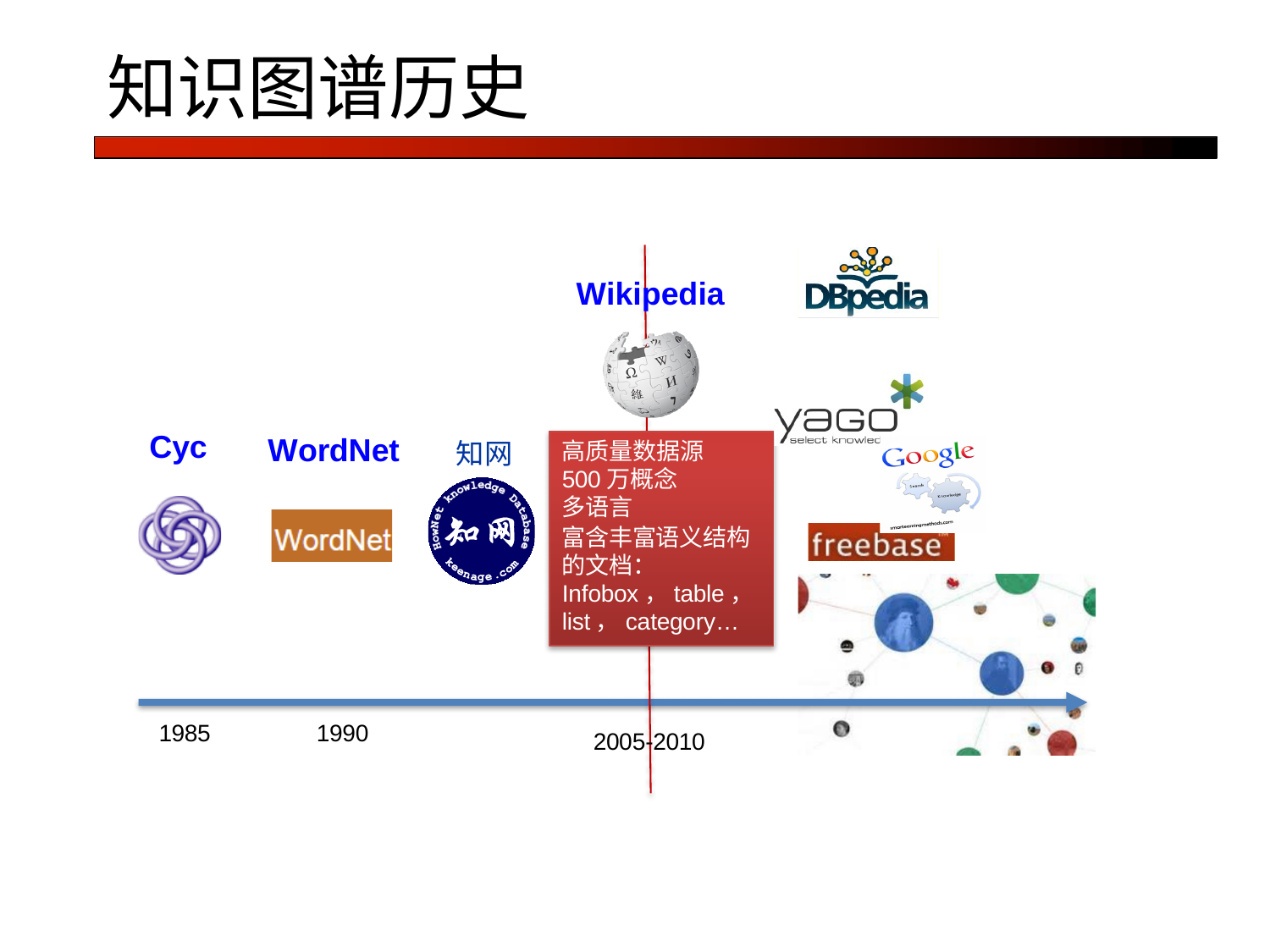

# 知识图谱历史

Wikipedia

Cyc

WordNet

知网
高质量数据源 500万概念 多语言
富含丰富语义结构 的文档： Infobox，table， list，category…

1985
1990
2005-2010